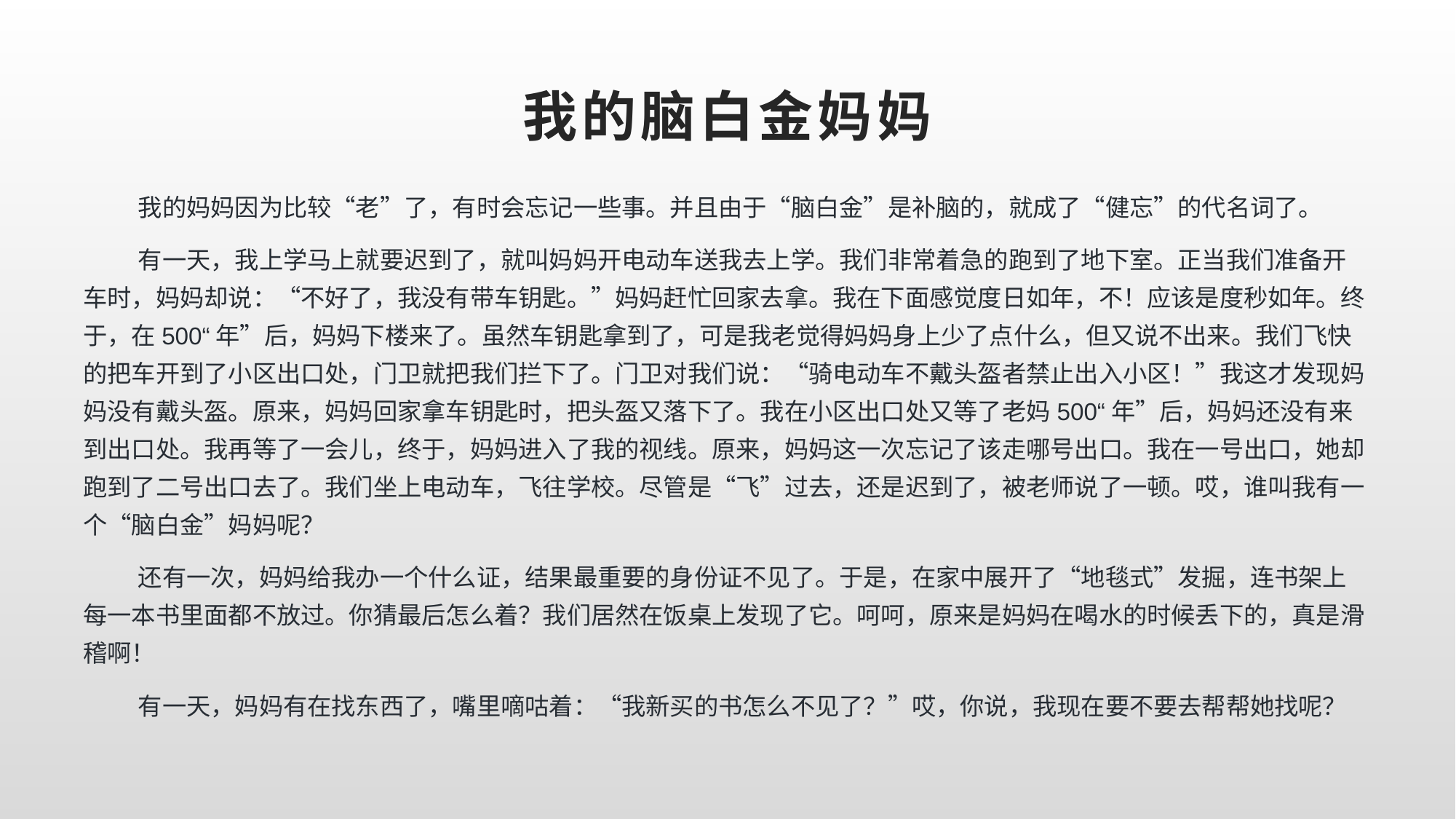

# 我的脑白金妈妈
         我的妈妈因为比较“老”了，有时会忘记一些事。并且由于“脑白金”是补脑的，就成了“健忘”的代名词了。
         有一天，我上学马上就要迟到了，就叫妈妈开电动车送我去上学。我们非常着急的跑到了地下室。正当我们准备开车时，妈妈却说：“不好了，我没有带车钥匙。”妈妈赶忙回家去拿。我在下面感觉度日如年，不！应该是度秒如年。终于，在500“年”后，妈妈下楼来了。虽然车钥匙拿到了，可是我老觉得妈妈身上少了点什么，但又说不出来。我们飞快的把车开到了小区出口处，门卫就把我们拦下了。门卫对我们说：“骑电动车不戴头盔者禁止出入小区！”我这才发现妈妈没有戴头盔。原来，妈妈回家拿车钥匙时，把头盔又落下了。我在小区出口处又等了老妈500“年”后，妈妈还没有来到出口处。我再等了一会儿，终于，妈妈进入了我的视线。原来，妈妈这一次忘记了该走哪号出口。我在一号出口，她却跑到了二号出口去了。我们坐上电动车，飞往学校。尽管是“飞”过去，还是迟到了，被老师说了一顿。哎，谁叫我有一个“脑白金”妈妈呢？
         还有一次，妈妈给我办一个什么证，结果最重要的身份证不见了。于是，在家中展开了“地毯式”发掘，连书架上每一本书里面都不放过。你猜最后怎么着？我们居然在饭桌上发现了它。呵呵，原来是妈妈在喝水的时候丢下的，真是滑稽啊！
         有一天，妈妈有在找东西了，嘴里嘀咕着：“我新买的书怎么不见了？”哎，你说，我现在要不要去帮帮她找呢？